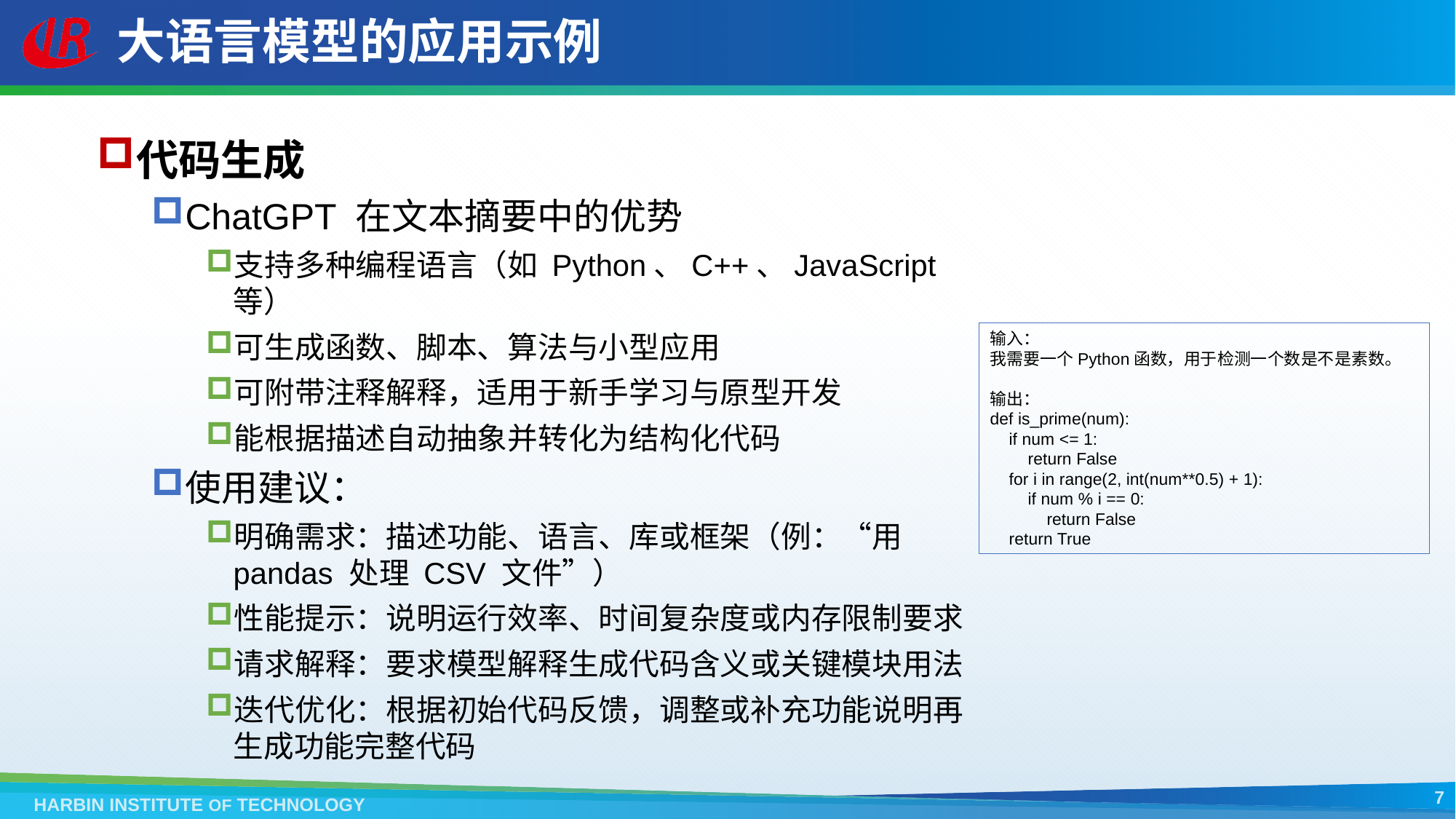

# 大语言模型的应用示例
代码生成
ChatGPT 在文本摘要中的优势
支持多种编程语言（如 Python、C++、JavaScript 等）
可生成函数、脚本、算法与小型应用
可附带注释解释，适用于新手学习与原型开发
能根据描述自动抽象并转化为结构化代码
使用建议：
明确需求：描述功能、语言、库或框架（例：“用 pandas 处理 CSV 文件”）
性能提示：说明运行效率、时间复杂度或内存限制要求
请求解释：要求模型解释生成代码含义或关键模块用法
迭代优化：根据初始代码反馈，调整或补充功能说明再生成功能完整代码
输入：
我需要一个Python函数，用于检测一个数是不是素数。

输出：
def is_prime(num):
    if num <= 1:
        return False
    for i in range(2, int(num**0.5) + 1):
        if num % i == 0:
            return False
    return True
7
HARBIN INSTITUTE OF TECHNOLOGY